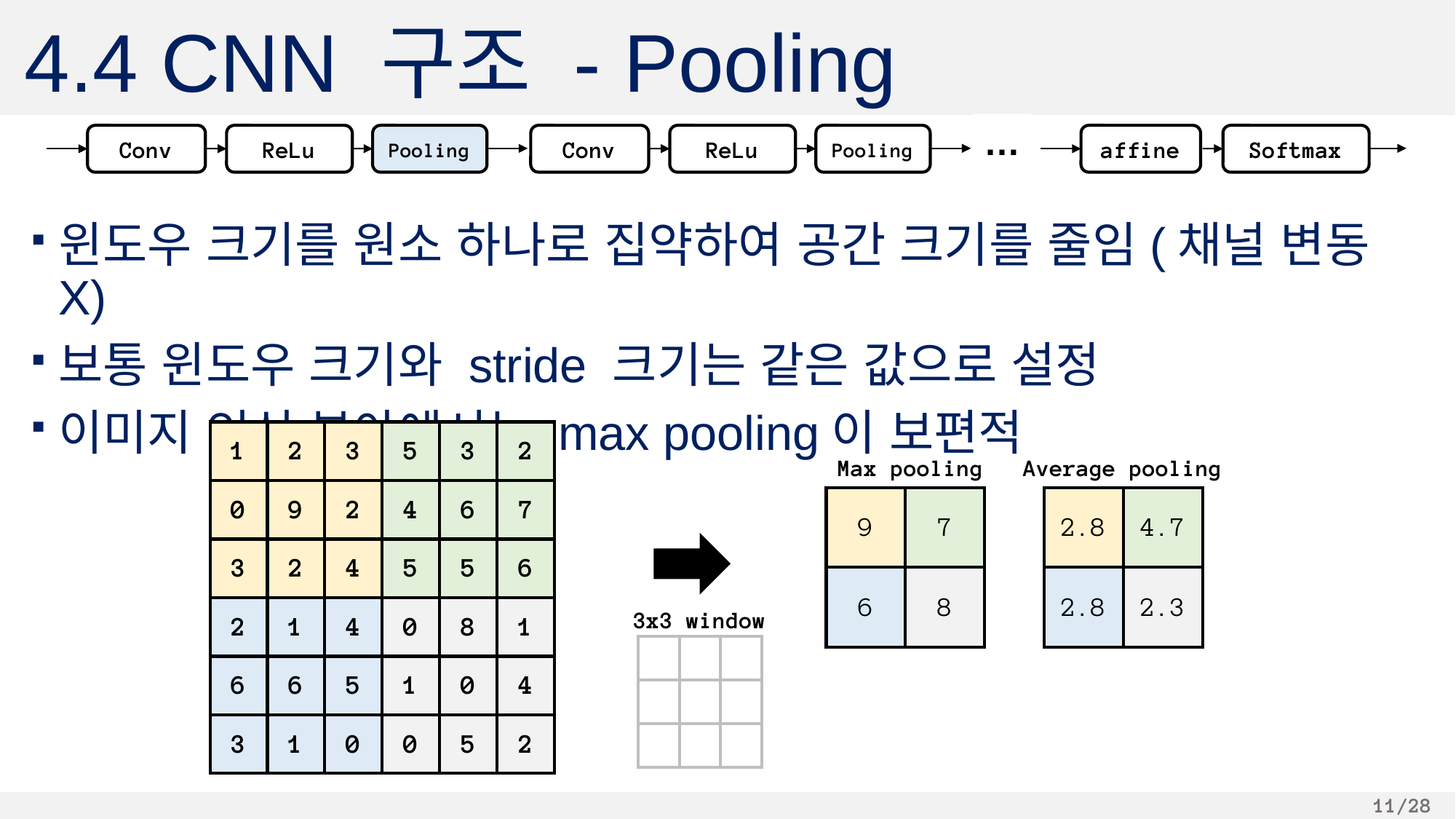

# 4.4 CNN 구조 - Pooling
…
Conv
ReLu
Pooling
Conv
ReLu
Pooling
affine
Softmax

윈도우 크기를 원소 하나로 집약하여 공간 크기를 줄임(채널 변동X)
보통 윈도우 크기와 stride 크기는 같은 값으로 설정
이미지 인식 분야에서는 max pooling이 보편적

| 1 | 2 | 3 | 5 | 3 | 2 |
| --- | --- | --- | --- | --- | --- |
| 0 | 9 | 2 | 4 | 6 | 7 |
| 3 | 2 | 4 | 5 | 5 | 6 |
| 2 | 1 | 4 | 0 | 8 | 1 |
| 6 | 6 | 5 | 1 | 0 | 4 |
| 3 | 1 | 0 | 0 | 5 | 2 |
Max pooling
Average pooling
| 9 | 7 |
| --- | --- |
| 6 | 8 |
| 2.8 | 4.7 |
| --- | --- |
| 2.8 | 2.3 |

3x3 window
|  |  |  |
| --- | --- | --- |
|  |  |  |
|  |  |  |